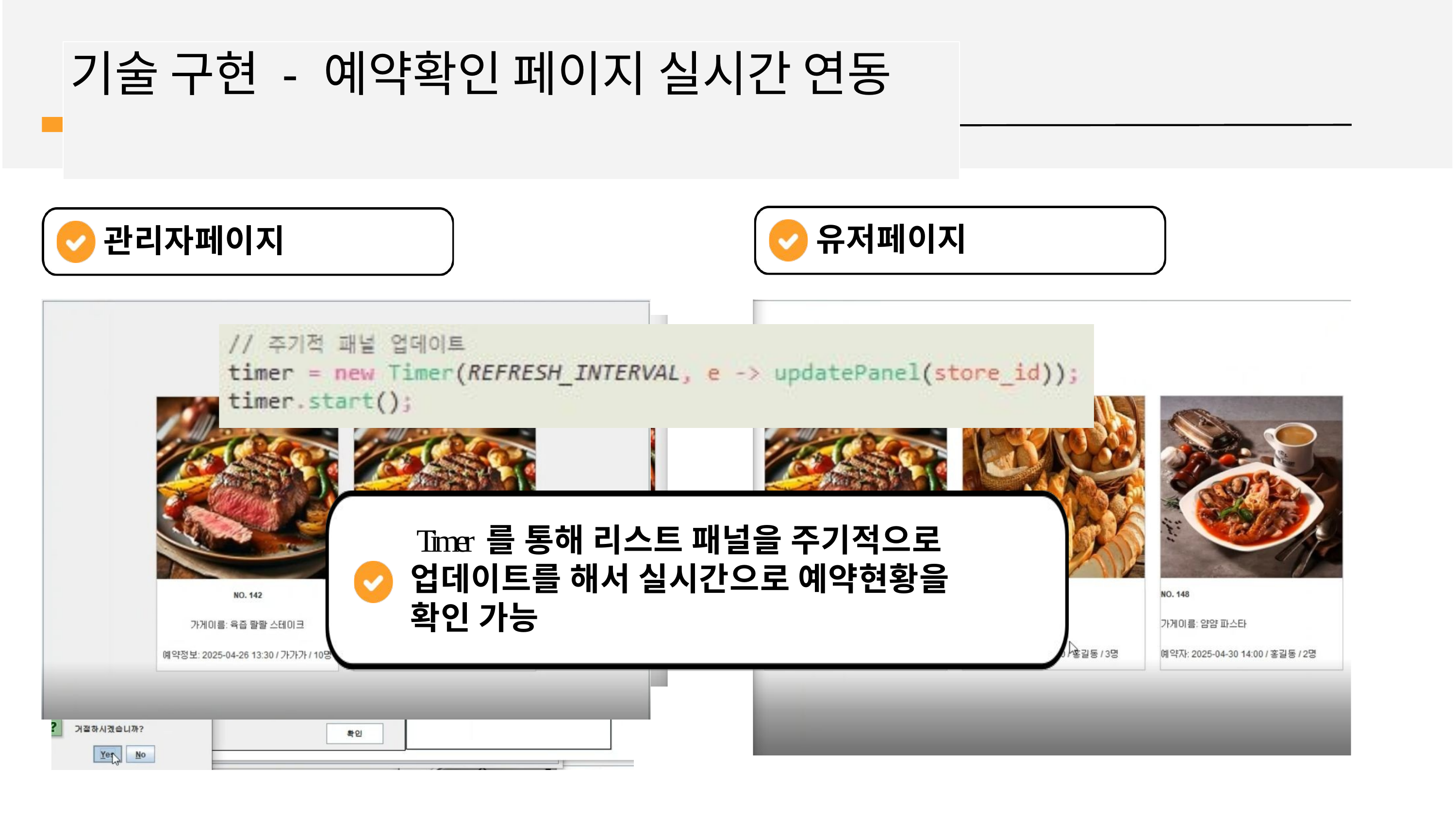

# 기술 구현 - 예약확인 페이지 실시간 연동

유저페이지
관리자페이지

Timer 를 통해 리스트 패널을 주기적으로  업데이트를 해서 실시간으로 예약현황을  확인 가능